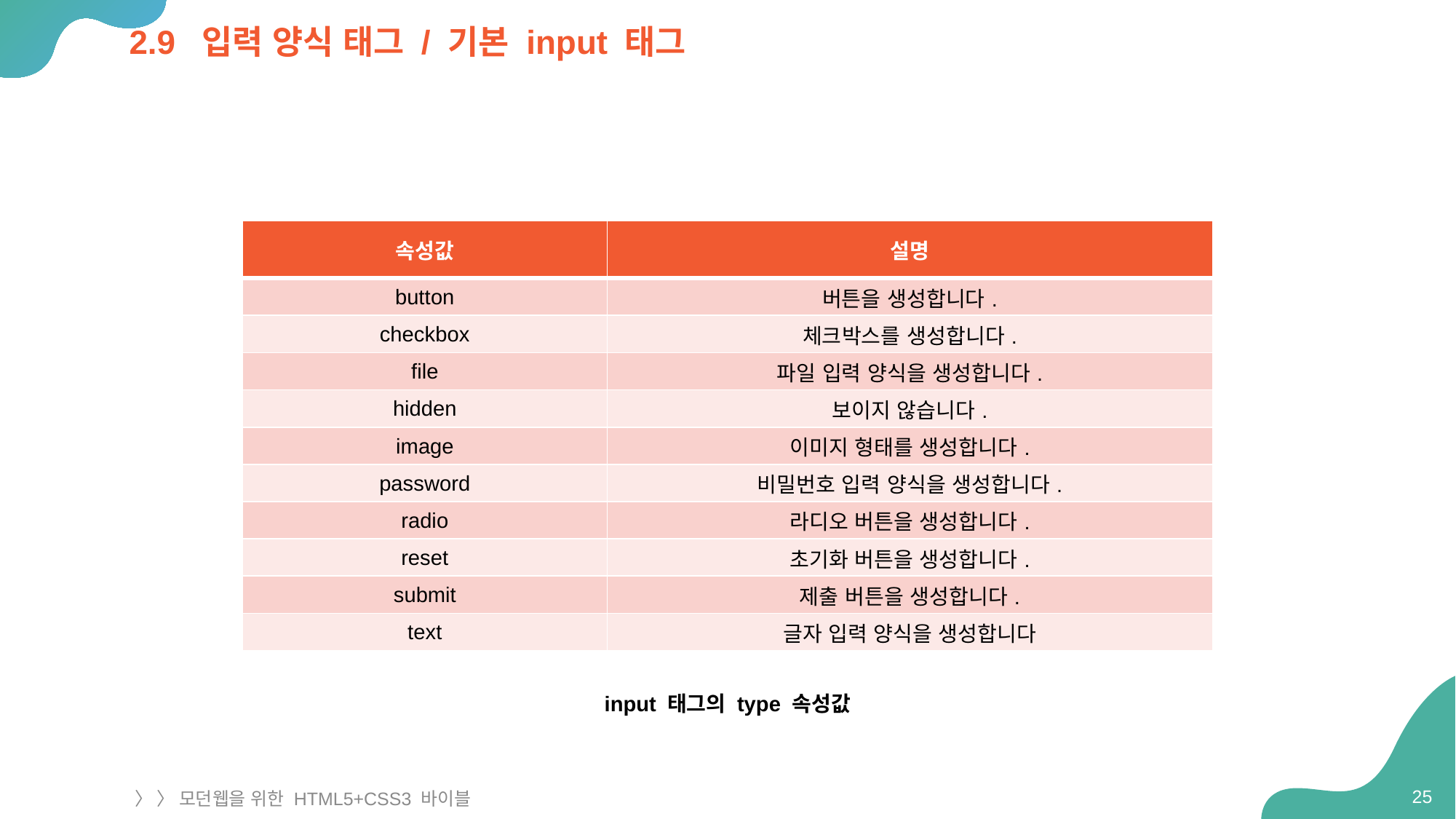

# 2.9  입력 양식 태그 / 기본 input 태그
| 속성값 | 설명 |
| --- | --- |
| button | 버튼을 생성합니다. |
| checkbox | 체크박스를 생성합니다. |
| file | 파일 입력 양식을 생성합니다. |
| hidden | 보이지 않습니다. |
| image | 이미지 형태를 생성합니다. |
| password | 비밀번호 입력 양식을 생성합니다. |
| radio | 라디오 버튼을 생성합니다. |
| reset | 초기화 버튼을 생성합니다. |
| submit | 제출 버튼을 생성합니다. |
| text | 글자 입력 양식을 생성합니다 |
input 태그의 type 속성값
25
〉 〉 모던웹을 위한 HTML5+CSS3 바이블